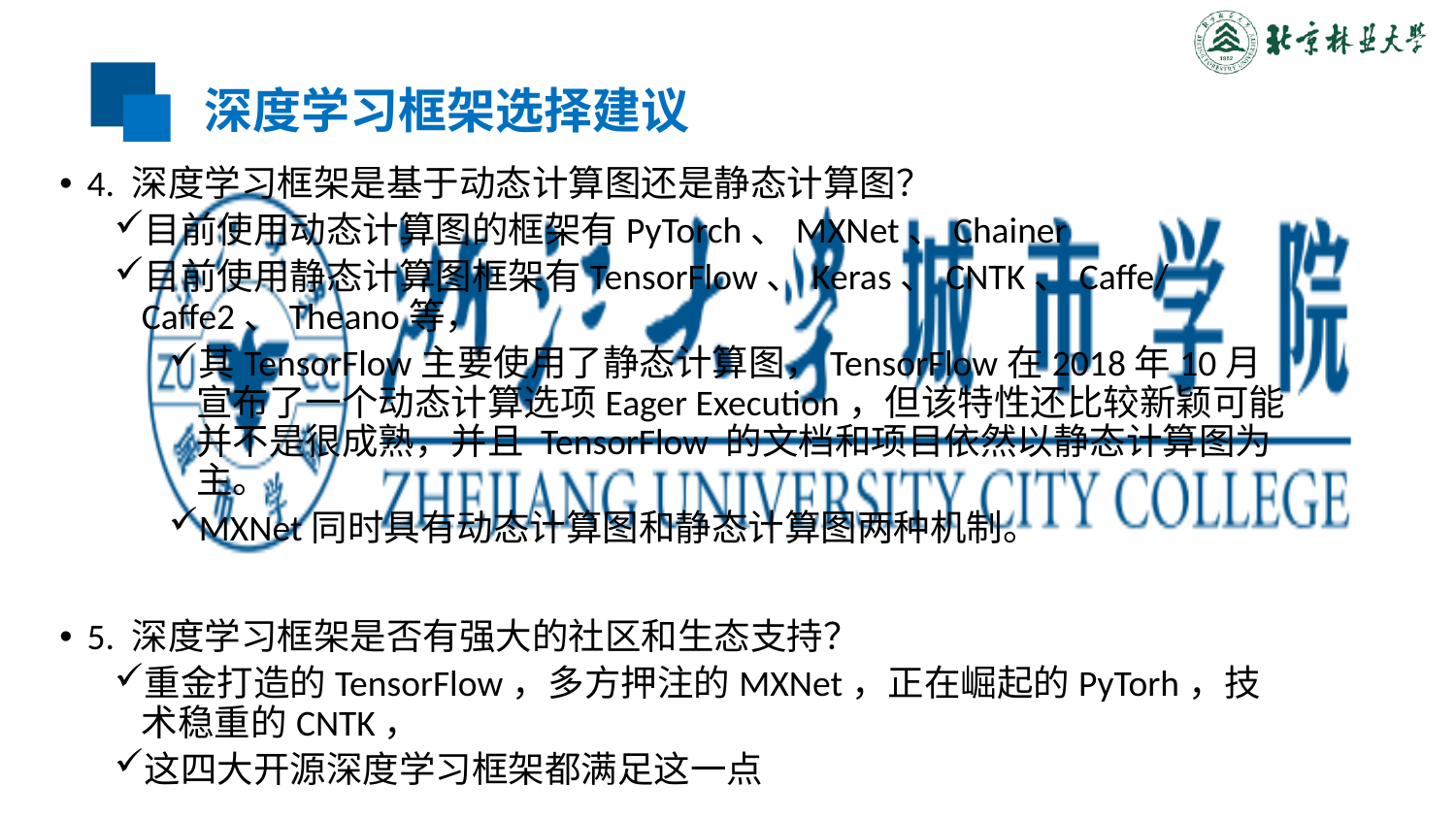

# 深度学习框架选择建议

4. 深度学习框架是基于动态计算图还是静态计算图？
目前使用动态计算图的框架有PyTorch、MXNet、Chainer
目前使用静态计算图框架有TensorFlow、Keras、CNTK、Caffe/Caffe2、Theano等，
其TensorFlow主要使用了静态计算图，TensorFlow在2018年10月宣布了一个动态计算选项Eager Execution，但该特性还比较新颖可能并不是很成熟，并且 TensorFlow 的文档和项目依然以静态计算图为主。
MXNet同时具有动态计算图和静态计算图两种机制。

5. 深度学习框架是否有强大的社区和生态支持？
重金打造的TensorFlow，多方押注的MXNet，正在崛起的PyTorh，技术稳重的CNTK，
这四大开源深度学习框架都满足这一点